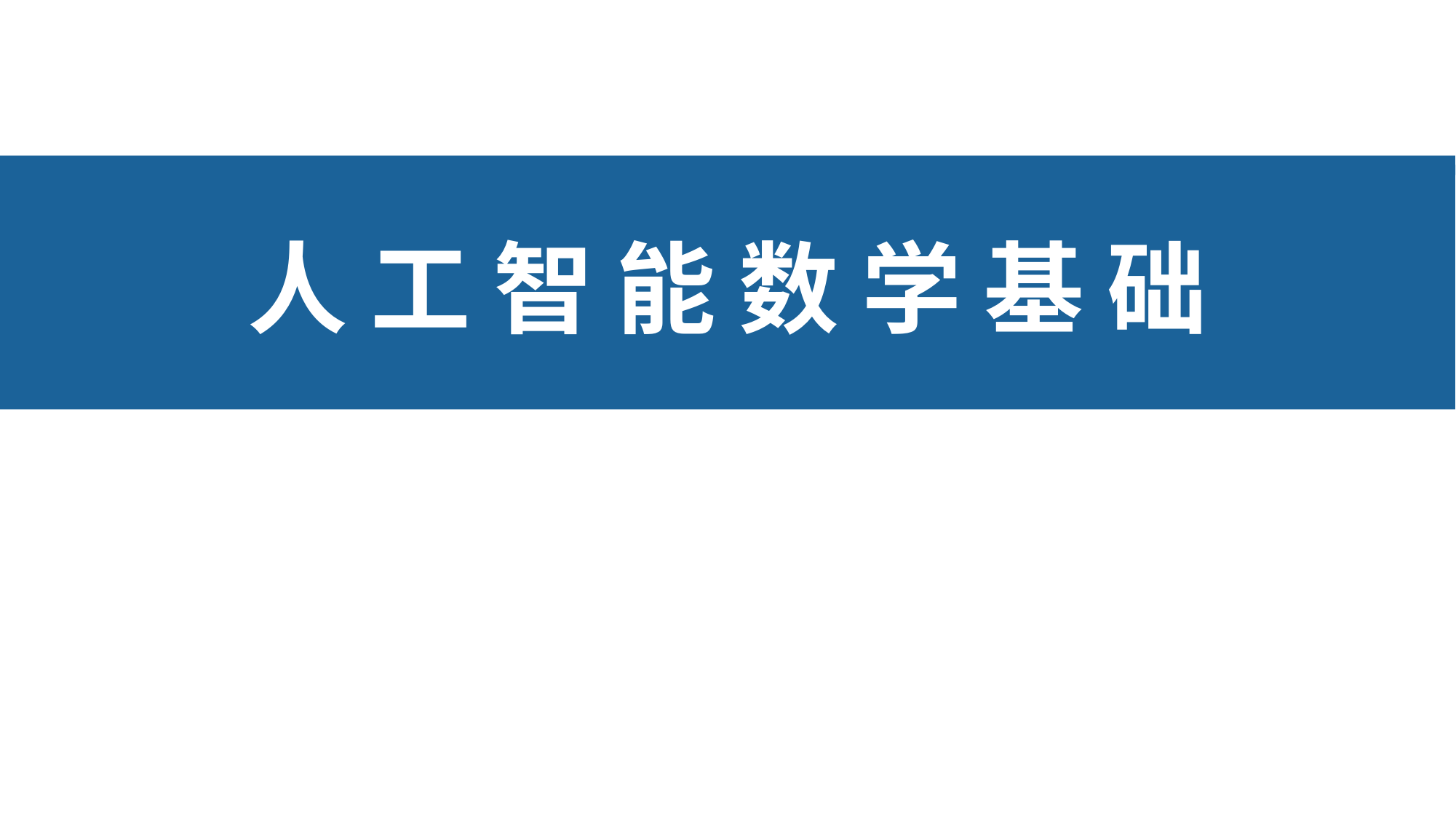

人 工 智 能 数 学 基 础